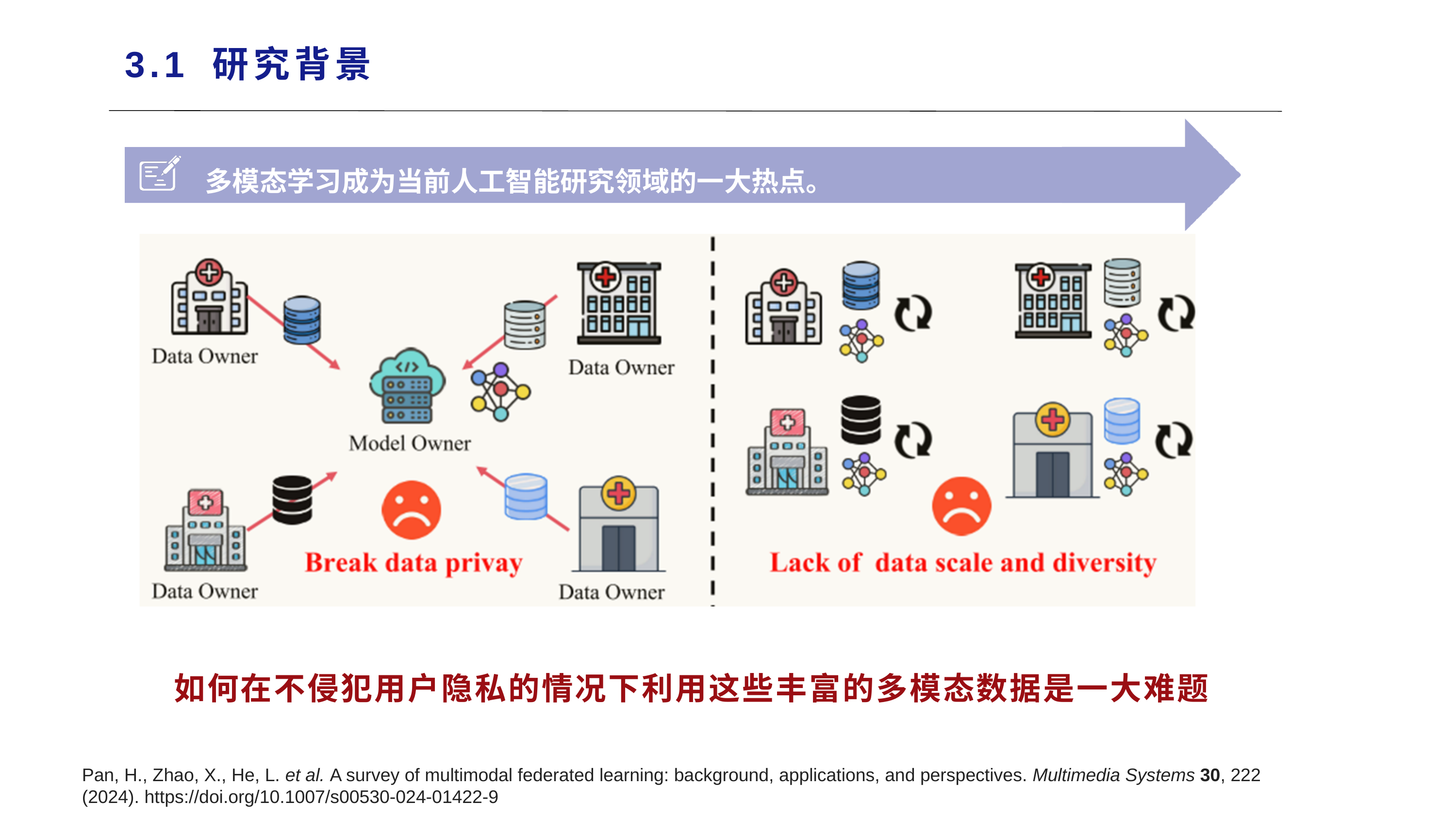

3.1 研究背景

多模态学习成为当前人工智能研究领域的一大热点。

 如何在不侵犯用户隐私的情况下利用这些丰富的多模态数据是一大难题

Pan, H., Zhao, X., He, L. et al. A survey of multimodal federated learning: background, applications, and perspectives. Multimedia Systems 30, 222 (2024). https://doi.org/10.1007/s00530-024-01422-9